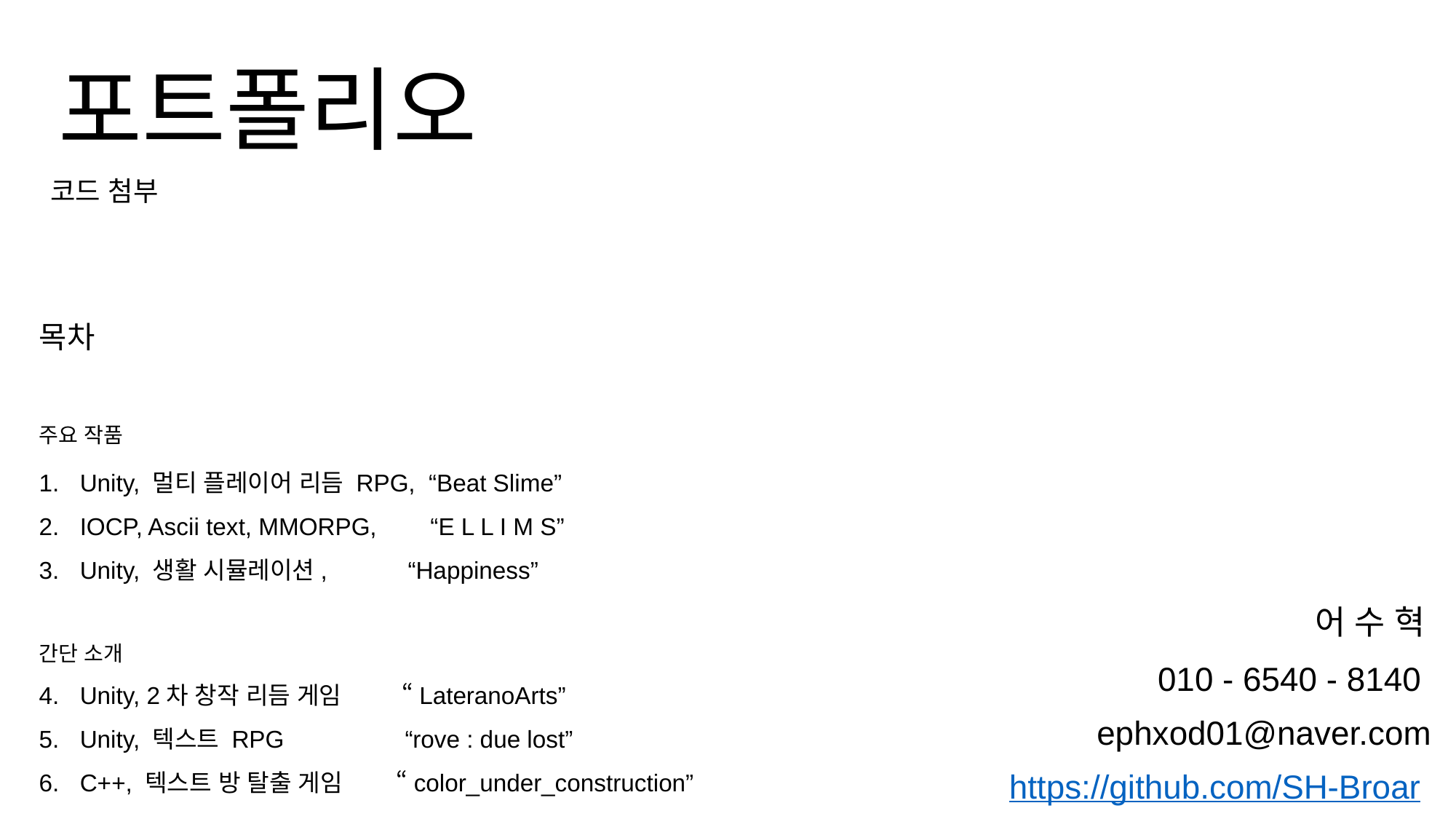

# 포트폴리오
코드 첨부
목차

주요 작품

Unity, 멀티 플레이어 리듬 RPG,  “Beat Slime”
IOCP, Ascii text, MMORPG,        “E L L I M S”
Unity, 생활 시뮬레이션,            “Happiness”

간단 소개
Unity, 2차 창작 리듬 게임         “LateranoArts”
Unity, 텍스트 RPG                  “rove : due lost”
C++, 텍스트 방 탈출 게임        “color_under_construction”

어 수 혁
010 - 6540 - 8140
ephxod01@naver.com
https://github.com/SH-Broar